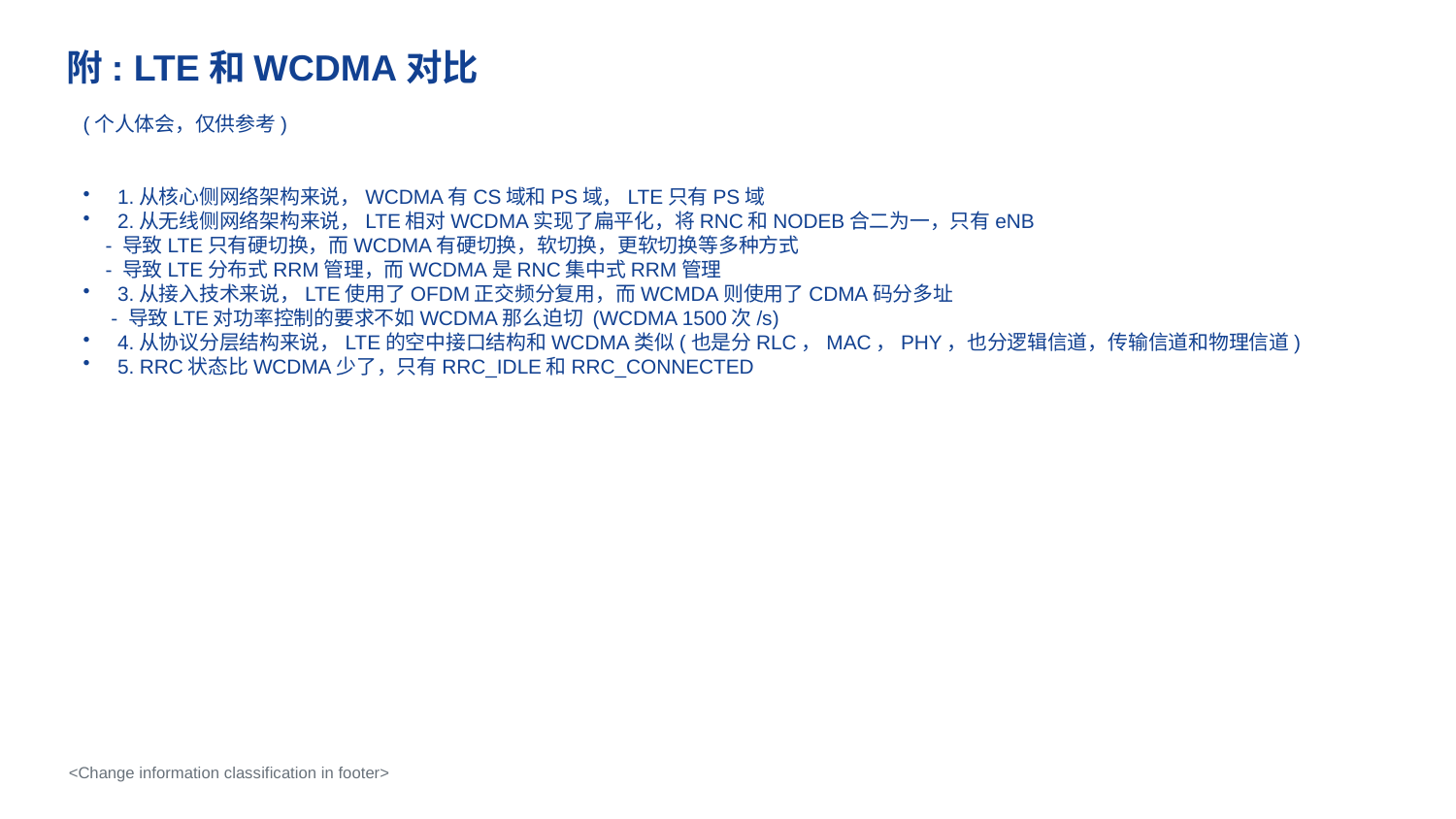

# 附: LTE和WCDMA对比
(个人体会，仅供参考)

1.从核心侧网络架构来说，WCDMA有CS域和PS域，LTE只有PS域
2.从无线侧网络架构来说，LTE相对WCDMA实现了扁平化，将RNC和NODEB合二为一，只有eNB
    - 导致LTE只有硬切换，而WCDMA有硬切换，软切换，更软切换等多种方式
    - 导致LTE分布式RRM管理，而WCDMA是RNC集中式RRM管理
3.从接入技术来说，LTE使用了OFDM正交频分复用，而WCMDA则使用了CDMA码分多址
     - 导致LTE对功率控制的要求不如WCDMA那么迫切 (WCDMA 1500次/s)
4.从协议分层结构来说，LTE的空中接口结构和WCDMA类似(也是分RLC，MAC，PHY，也分逻辑信道，传输信道和物理信道)
5. RRC状态比WCDMA少了，只有RRC_IDLE和RRC_CONNECTED

<Change information classification in footer>